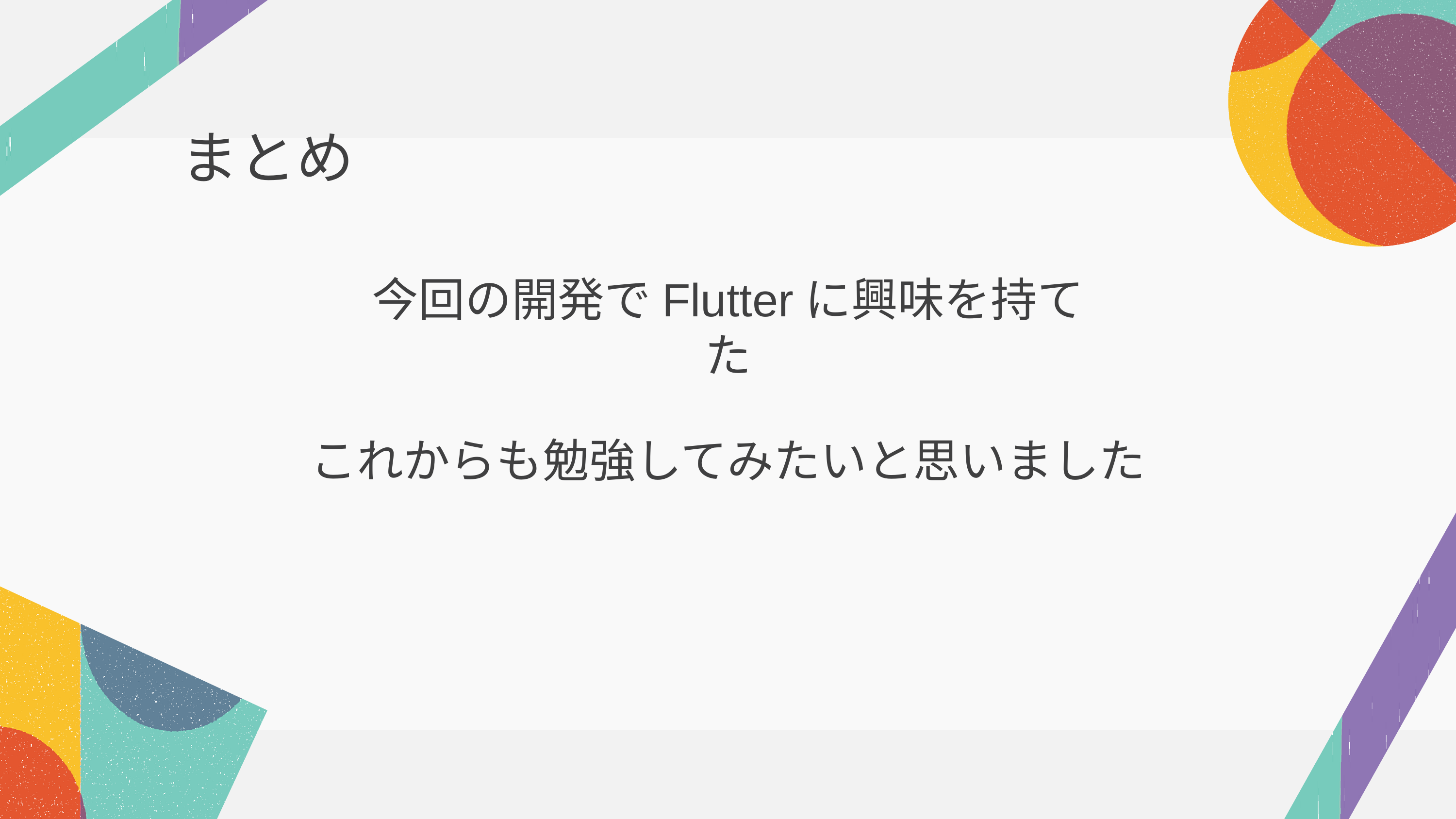

まとめ

今回の開発でFlutterに興味を持てた
これからも勉強してみたいと思いました